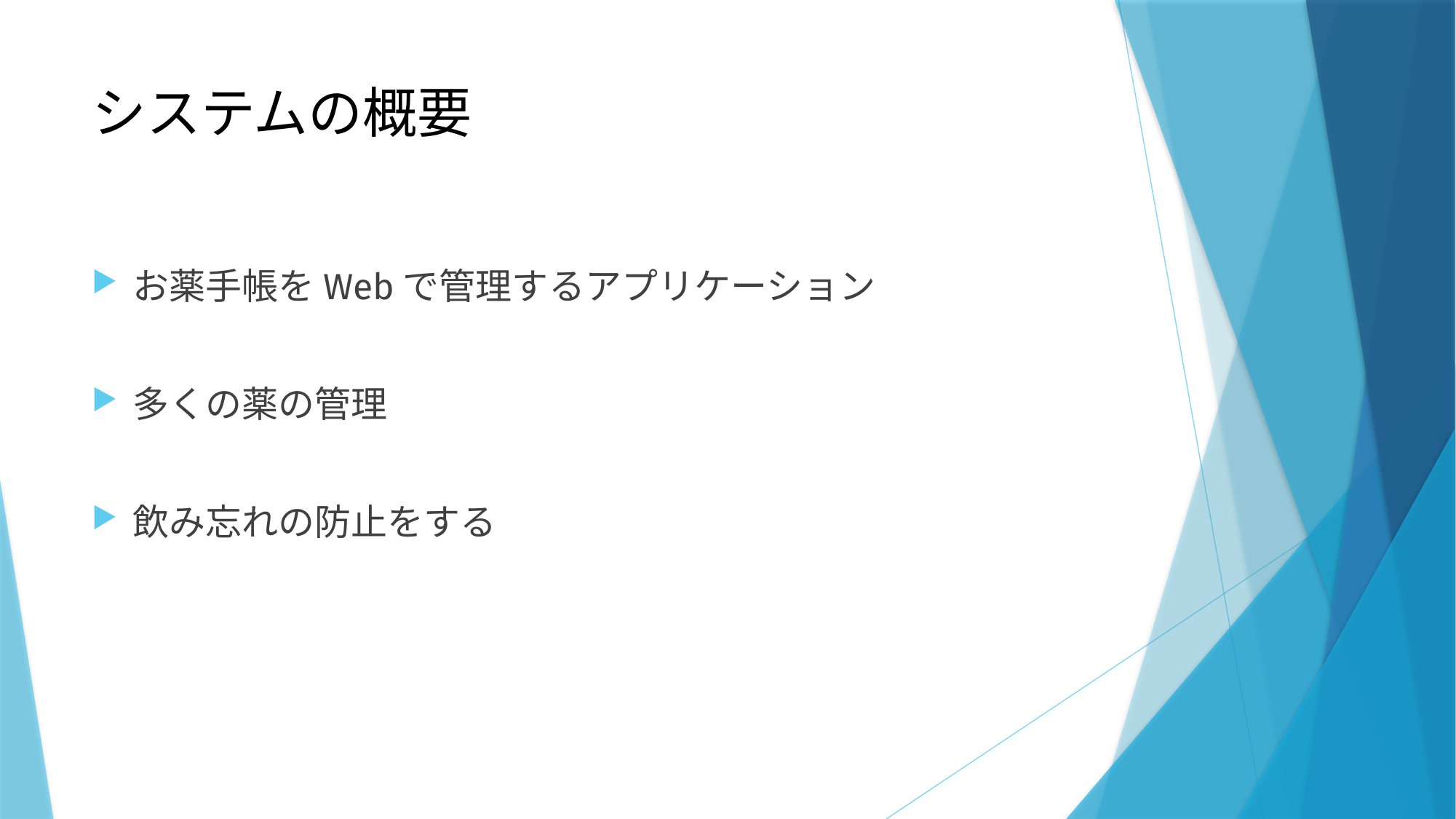

# システムの概要
お薬手帳をWebで管理するアプリケーション

多くの薬の管理

飲み忘れの防止をする